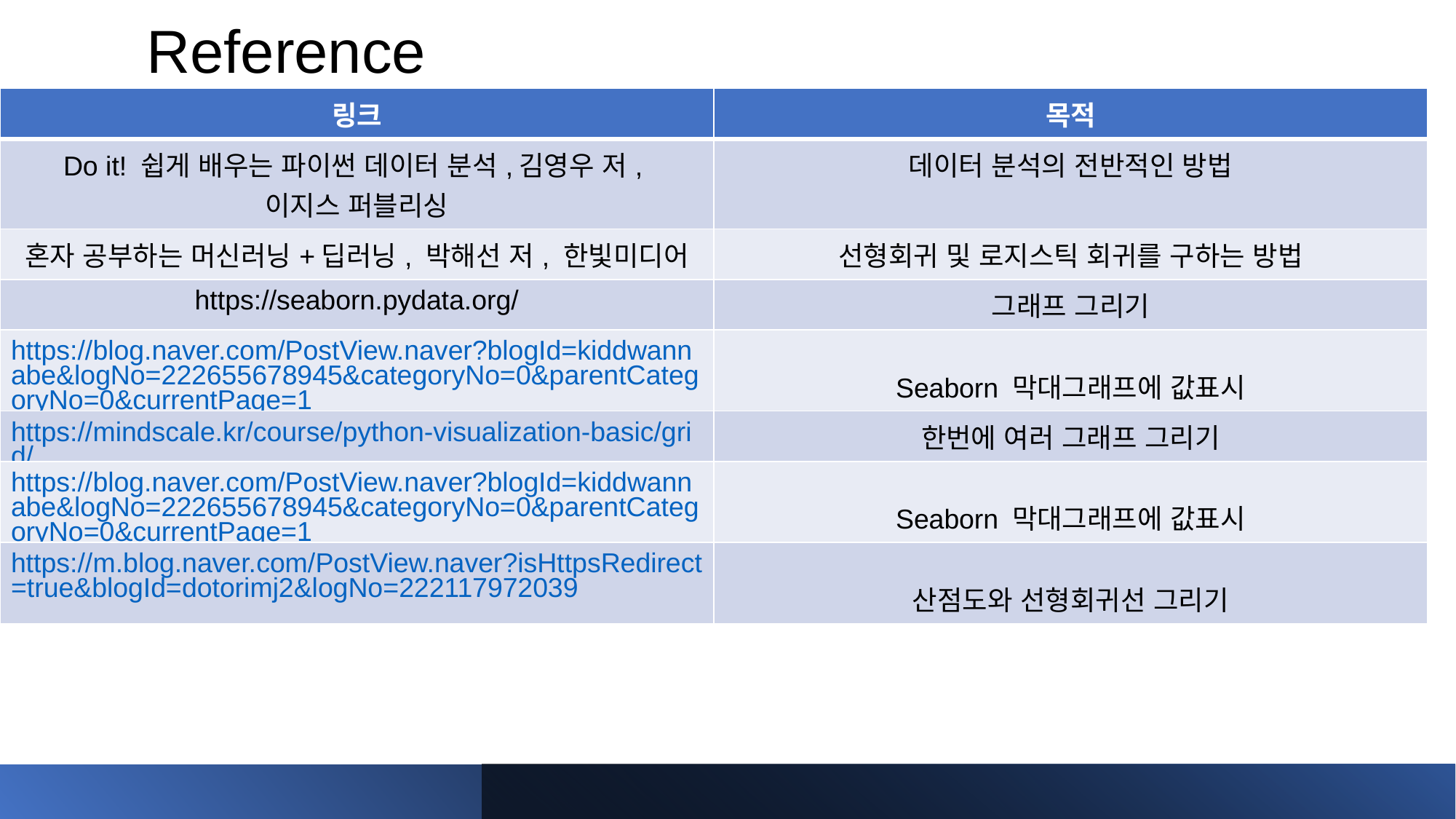

# Reference
| 링크 | 목적 |
| --- | --- |
| Do it! 쉽게 배우는 파이썬 데이터 분석,김영우 저, 이지스 퍼블리싱 | 데이터 분석의 전반적인 방법 |
| 혼자 공부하는 머신러닝+딥러닝, 박해선 저, 한빛미디어 | 선형회귀 및 로지스틱 회귀를 구하는 방법 |
| https://seaborn.pydata.org/ | 그래프 그리기 |
| https://blog.naver.com/PostView.naver?blogId=kiddwannabe&logNo=222655678945&categoryNo=0&parentCategoryNo=0&currentPage=1 | Seaborn 막대그래프에 값표시 |
| https://mindscale.kr/course/python-visualization-basic/grid/ | 한번에 여러 그래프 그리기 |
| https://blog.naver.com/PostView.naver?blogId=kiddwannabe&logNo=222655678945&categoryNo=0&parentCategoryNo=0&currentPage=1 | Seaborn 막대그래프에 값표시 |
| https://m.blog.naver.com/PostView.naver?isHttpsRedirect=true&blogId=dotorimj2&logNo=222117972039 | 산점도와 선형회귀선 그리기 |